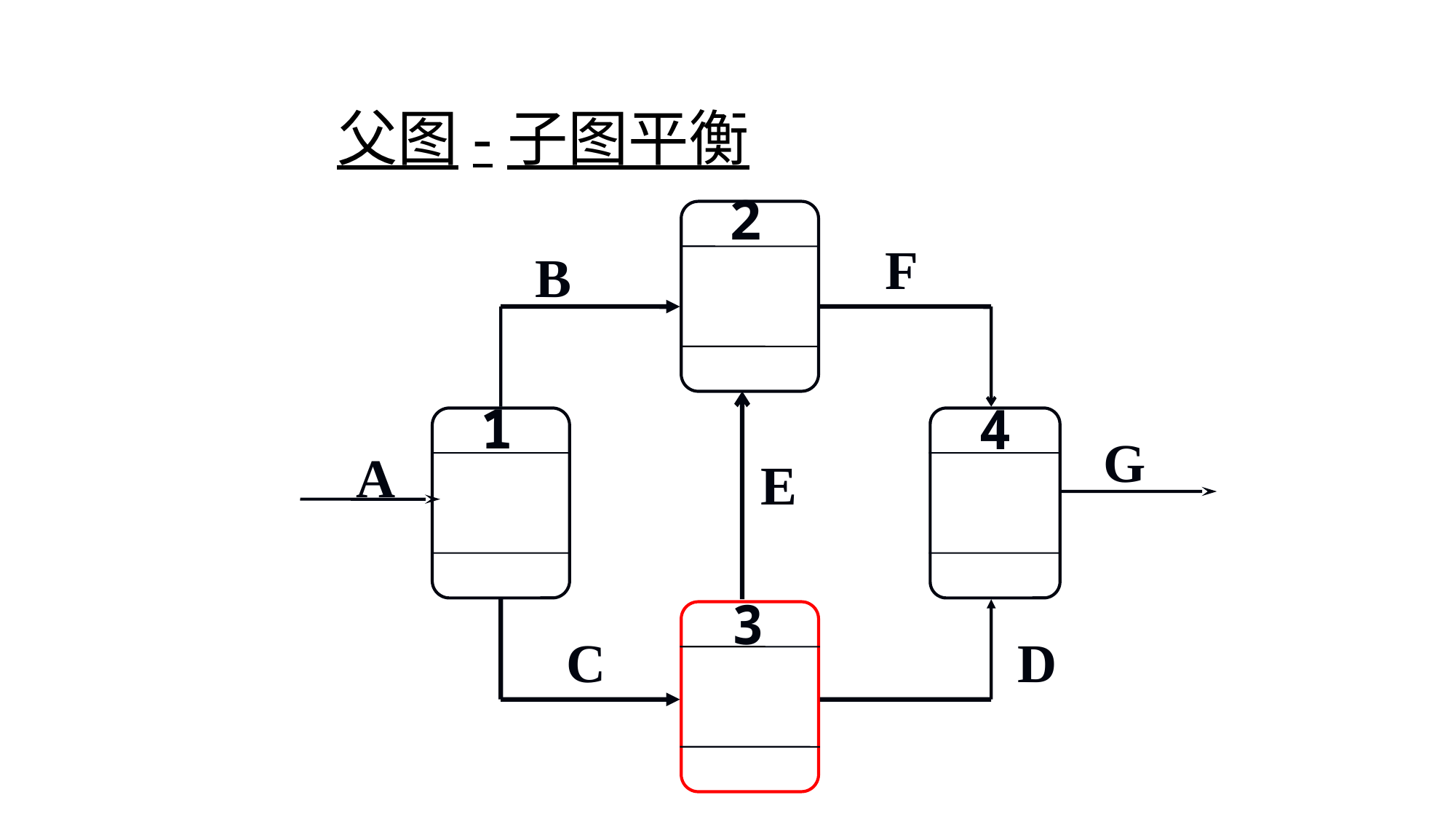

# 父图-子图平衡
2

F
B

1
4

G
A
E

3

C
D